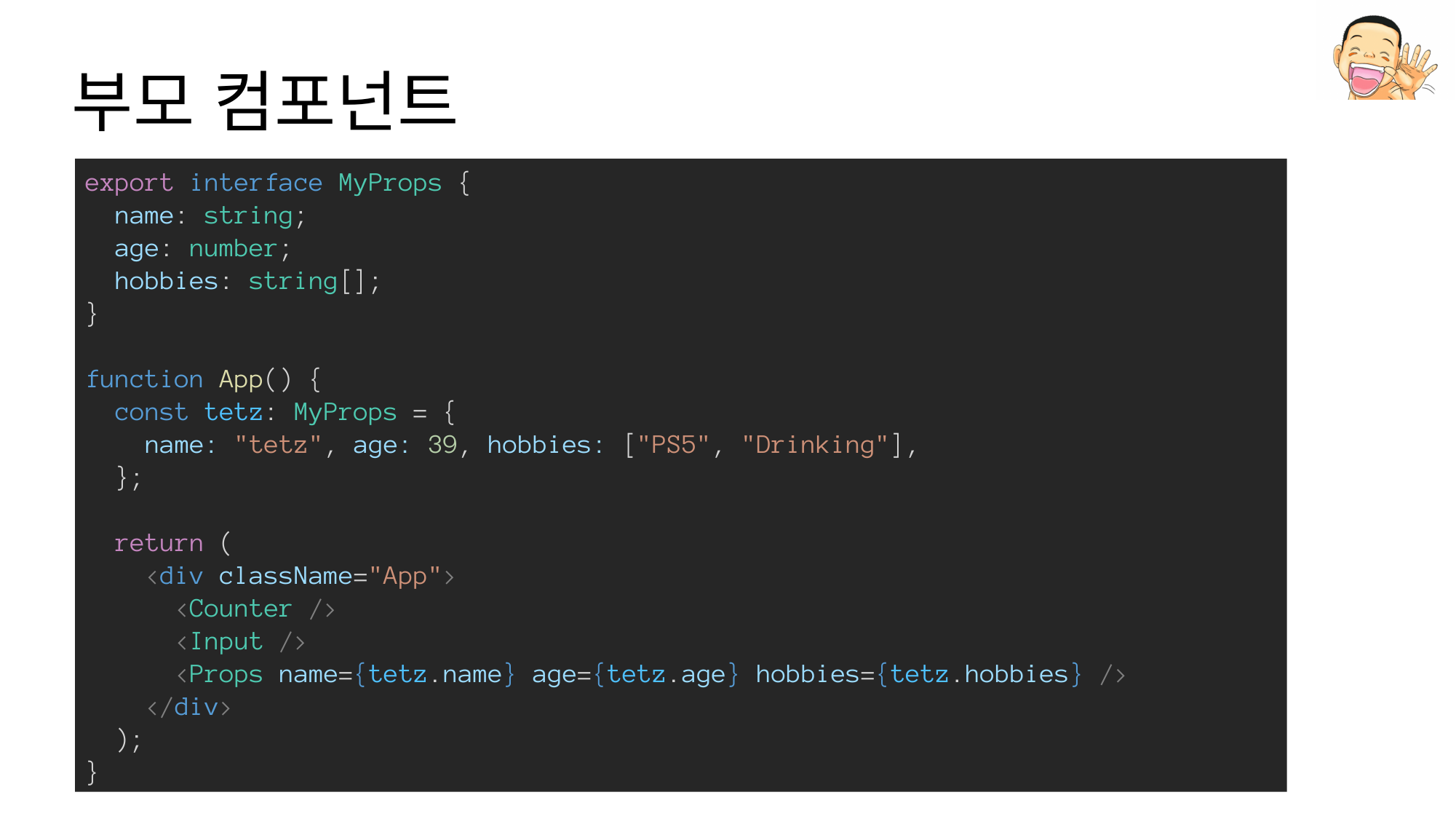

# 부모 컴포넌트
export interface MyProps {
  name: string;
  age: number;
  hobbies: string[];
}
function App() {
  const tetz: MyProps = {
    name: "tetz", age: 39, hobbies: ["PS5", "Drinking"],
  };
  return (
    <div className="App">
      <Counter />
      <Input />
      <Props name={tetz.name} age={tetz.age} hobbies={tetz.hobbies} />
    </div>
  );
}